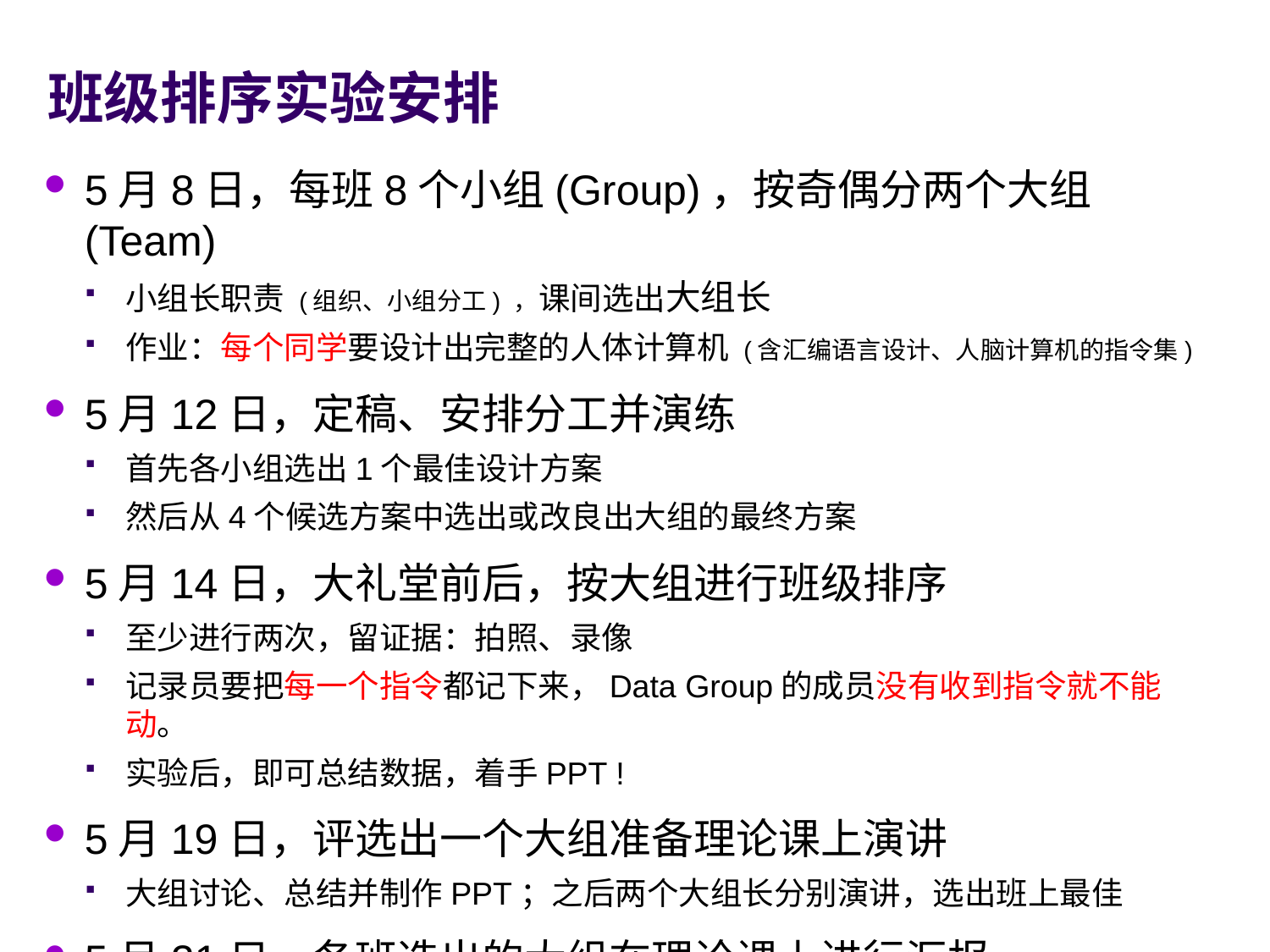

班级排序实验安排
5月8日，每班8个小组(Group)，按奇偶分两个大组(Team)
小组长职责 (组织、小组分工) ，课间选出大组长
作业：每个同学要设计出完整的人体计算机 (含汇编语言设计、人脑计算机的指令集)
5月12日，定稿、安排分工并演练
首先各小组选出1个最佳设计方案
然后从4个候选方案中选出或改良出大组的最终方案
5月14日，大礼堂前后，按大组进行班级排序
至少进行两次，留证据：拍照、录像
记录员要把每一个指令都记下来，Data Group的成员没有收到指令就不能动。
实验后，即可总结数据，着手PPT !
5月19日，评选出一个大组准备理论课上演讲
大组讨论、总结并制作PPT；之后两个大组长分别演讲，选出班上最佳
5月21日，各班选出的大组在理论课上进行汇报
当天共8个报告，每组8分钟演讲+2分钟提问
3